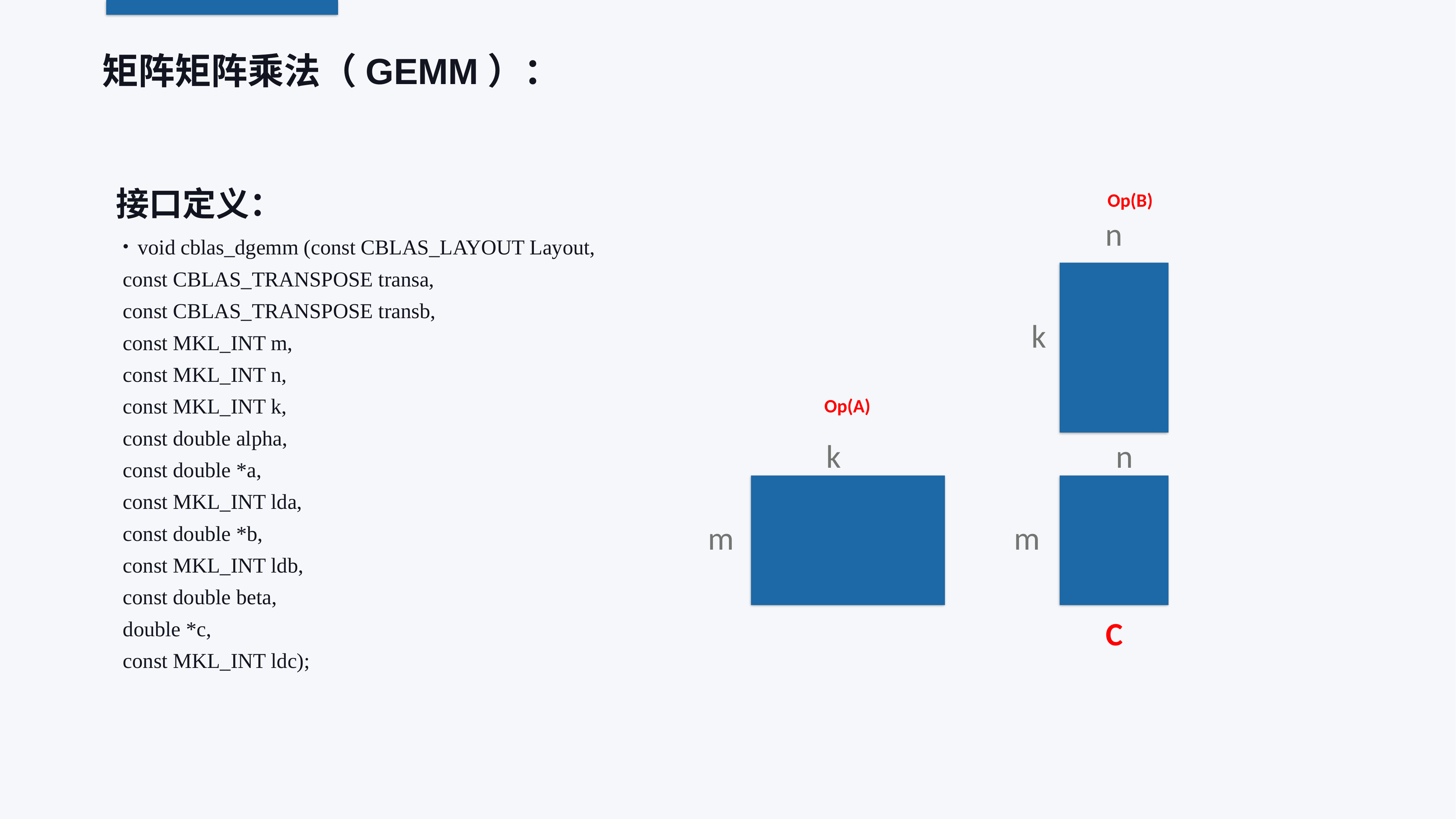

矩阵矩阵乘法（GEMM）：
接口定义：
void cblas_dgemm (const CBLAS_LAYOUT Layout,
const CBLAS_TRANSPOSE transa,
const CBLAS_TRANSPOSE transb,
const MKL_INT m,
const MKL_INT n,
const MKL_INT k,
const double alpha,
const double *a,
const MKL_INT lda,
const double *b,
const MKL_INT ldb,
const double beta,
double *c,
const MKL_INT ldc);

Op(B)
n

k
Op(A)
k
n

m
m
C